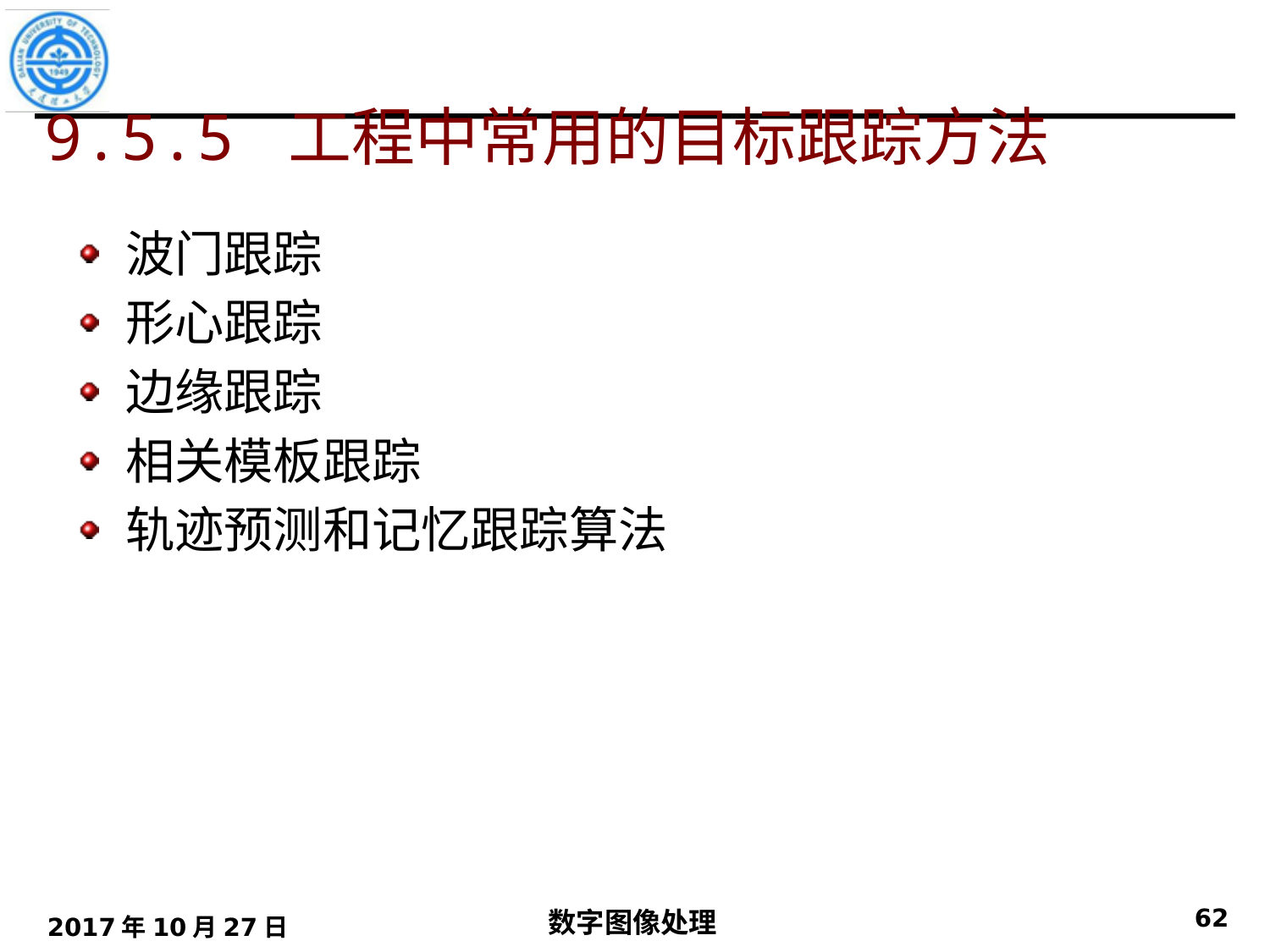

9.5.5 工程中常用的目标跟踪方法
波门跟踪
形心跟踪
边缘跟踪
相关模板跟踪
轨迹预测和记忆跟踪算法